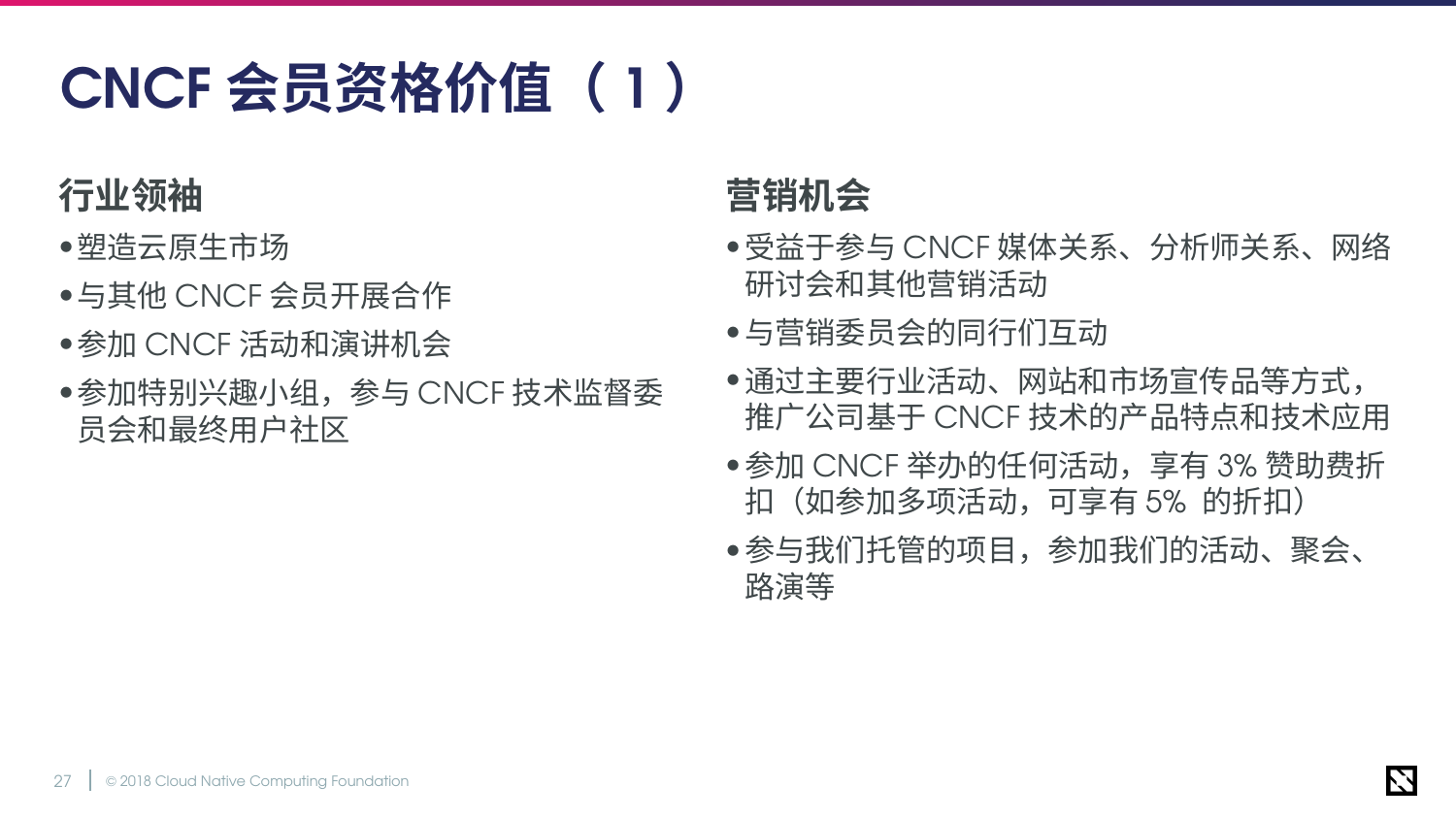

# CNCF会员资格价值（1）
行业领袖
塑造云原生市场
与其他CNCF会员开展合作
参加CNCF活动和演讲机会
参加特别兴趣小组，参与CNCF技术监督委员会和最终用户社区
营销机会
受益于参与CNCF媒体关系、分析师关系、网络研讨会和其他营销活动
与营销委员会的同行们互动
通过主要行业活动、网站和市场宣传品等方式，推广公司基于CNCF技术的产品特点和技术应用
参加CNCF举办的任何活动，享有3%赞助费折扣（如参加多项活动，可享有5% 的折扣）
参与我们托管的项目，参加我们的活动、聚会、路演等